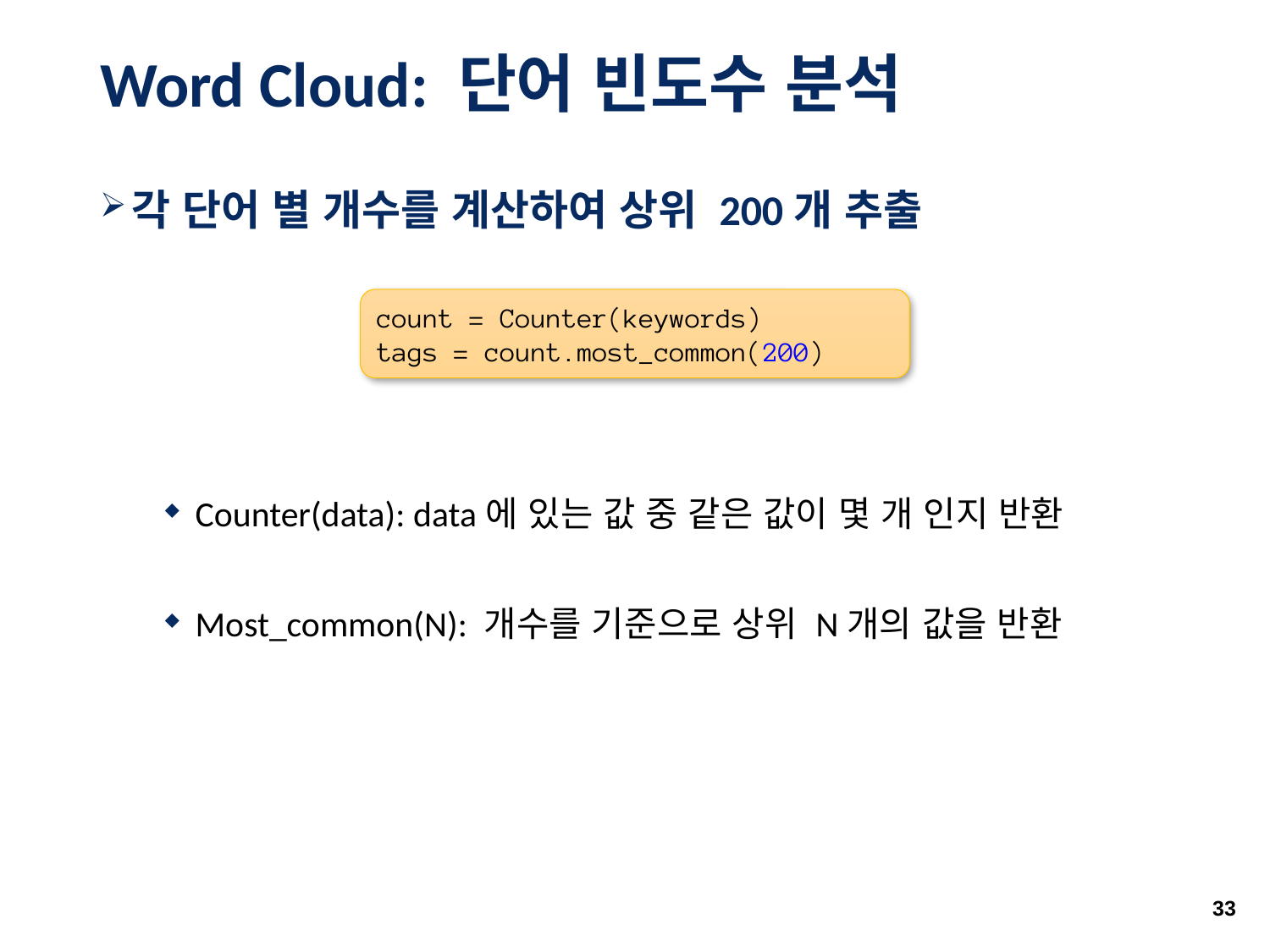

# Word Cloud: 단어 빈도수 분석
각 단어 별 개수를 계산하여 상위 200개 추출

Counter(data): data에 있는 값 중 같은 값이 몇 개 인지 반환

Most_common(N): 개수를 기준으로 상위 N개의 값을 반환
count = Counter(keywords)
tags = count.most_common(200)
33